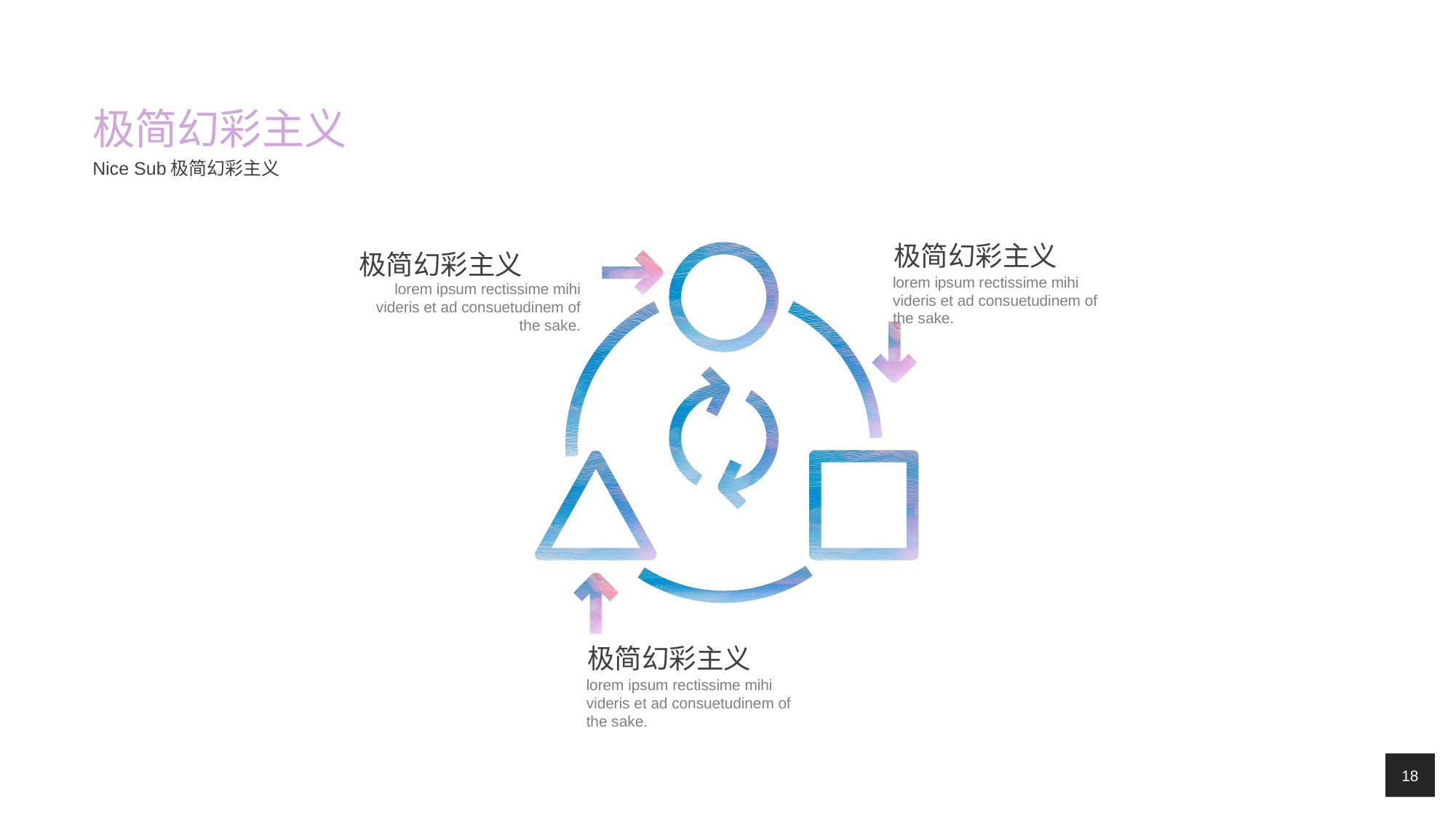

# 极简幻彩主义
Nice Sub极简幻彩主义
极简幻彩主义
极简幻彩主义

lorem ipsum rectissime mihi videris et ad consuetudinem of the sake.
lorem ipsum rectissime mihi videris et ad consuetudinem of the sake.

极简幻彩主义
lorem ipsum rectissime mihi videris et ad consuetudinem of the sake.
18